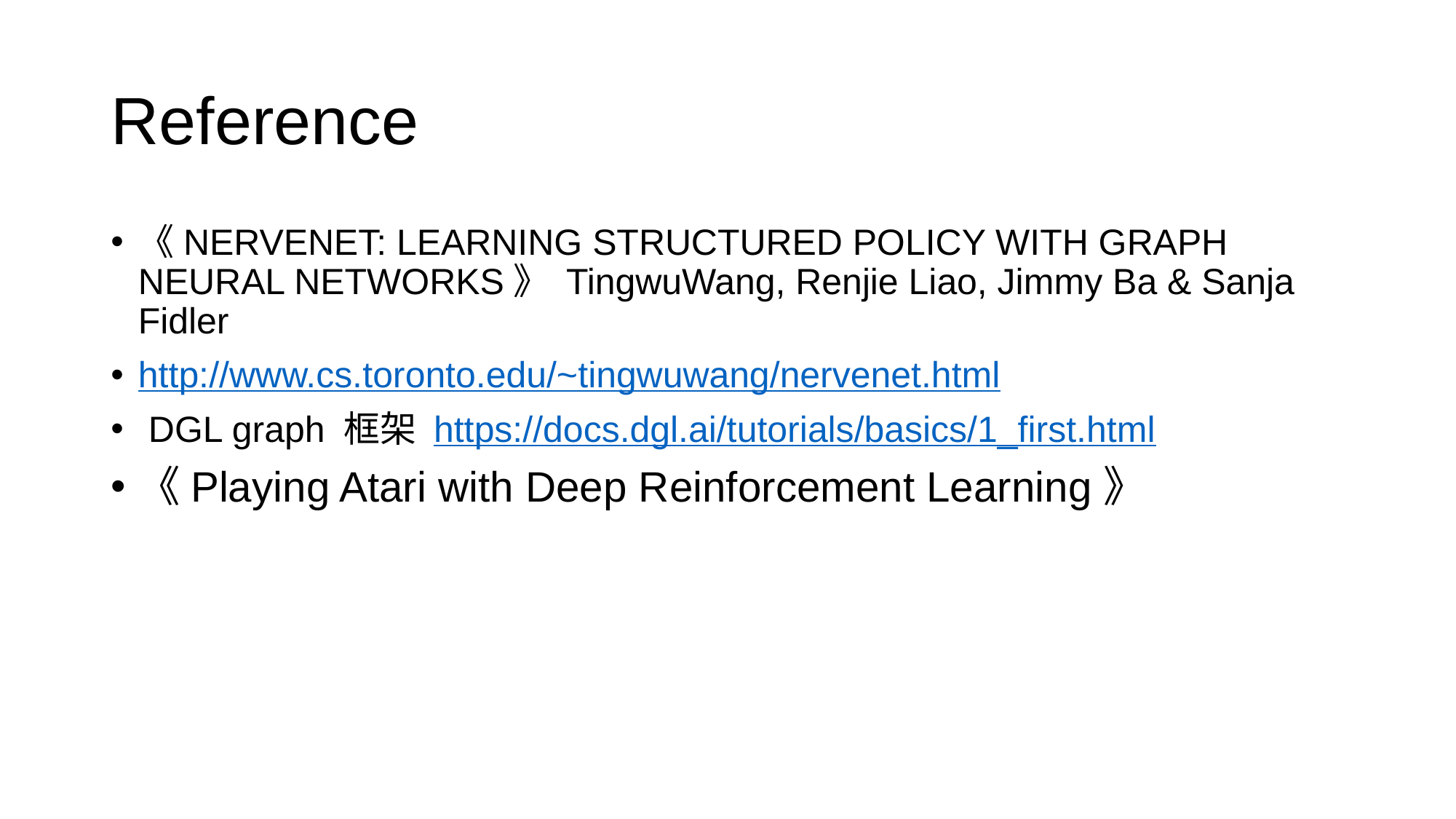

# Reference
《NERVENET: LEARNING STRUCTURED POLICY WITH GRAPH NEURAL NETWORKS》 TingwuWang, Renjie Liao, Jimmy Ba & Sanja Fidler
http://www.cs.toronto.edu/~tingwuwang/nervenet.html
 DGL graph 框架 https://docs.dgl.ai/tutorials/basics/1_first.html
《Playing Atari with Deep Reinforcement Learning》